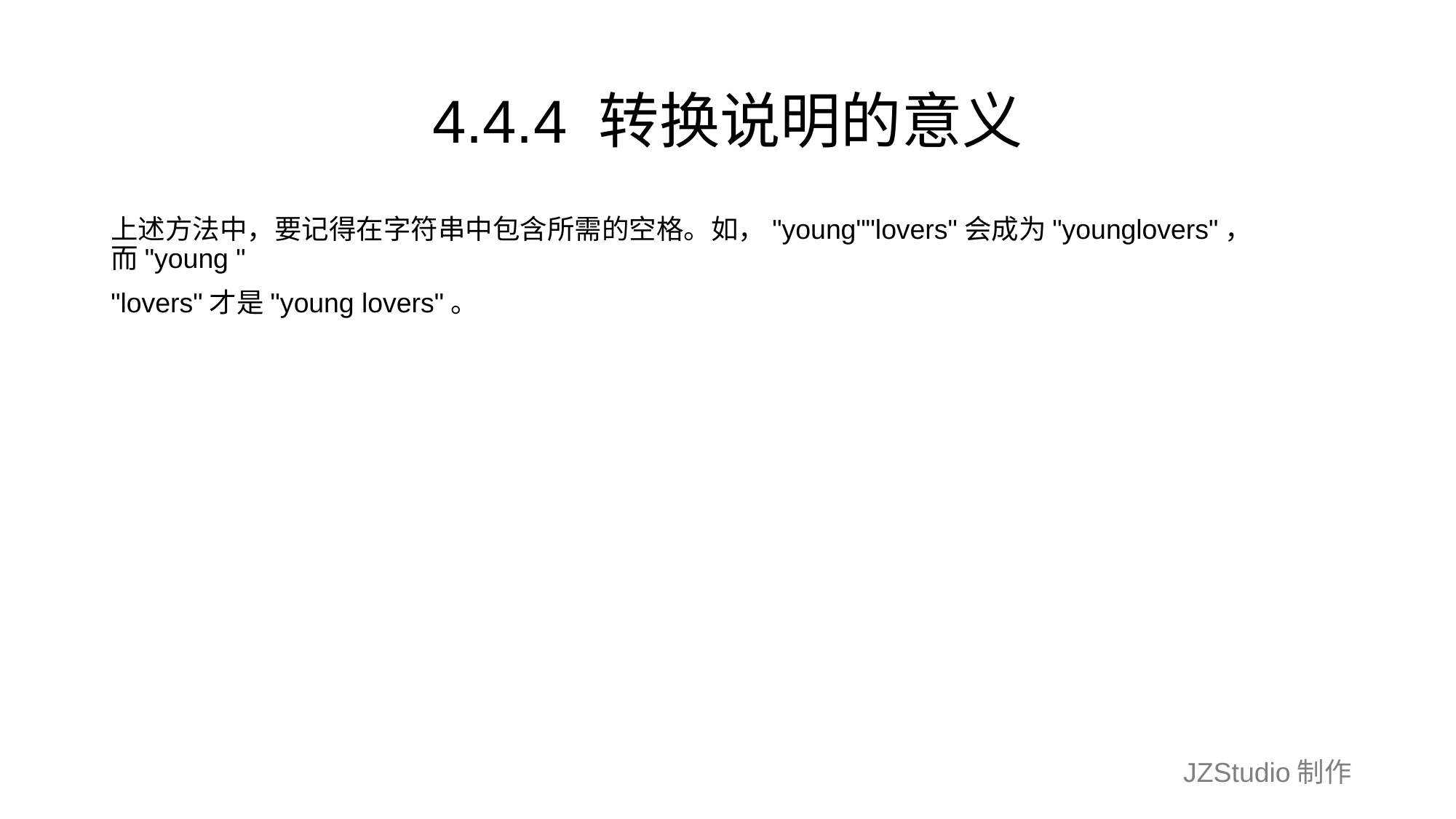

# 4.4.4 转换说明的意义
上述方法中，要记得在字符串中包含所需的空格。如，"young""lovers"会成为"younglovers"，而"young "
"lovers"才是"young lovers"。